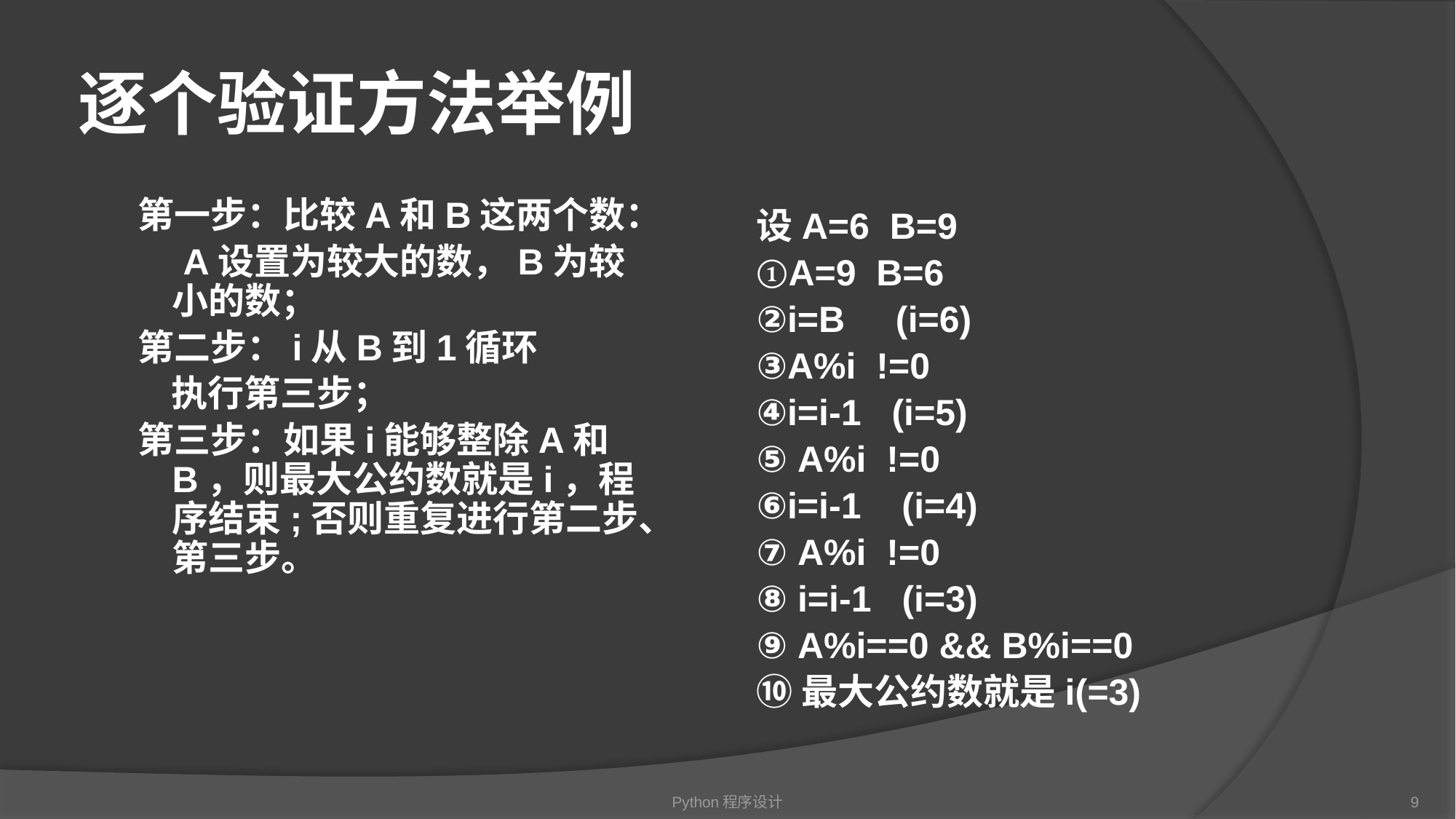

# 逐个验证方法举例

设A=6  B=9
①A=9  B=6
②i=B     (i=6)
③A%i  !=0
④i=i-1   (i=5)
⑤ A%i  !=0
⑥i=i-1    (i=4)
⑦ A%i  !=0
⑧ i=i-1   (i=3)
⑨ A%i==0 && B%i==0
⑩最大公约数就是i(=3)

第一步：比较A和B这两个数：
　A设置为较大的数，B为较小的数；
第二步：i从B到1循环
   执行第三步；
第三步：如果i能够整除A和B，则最大公约数就是i，程序结束;否则重复进行第二步、第三步。

Python程序设计
9